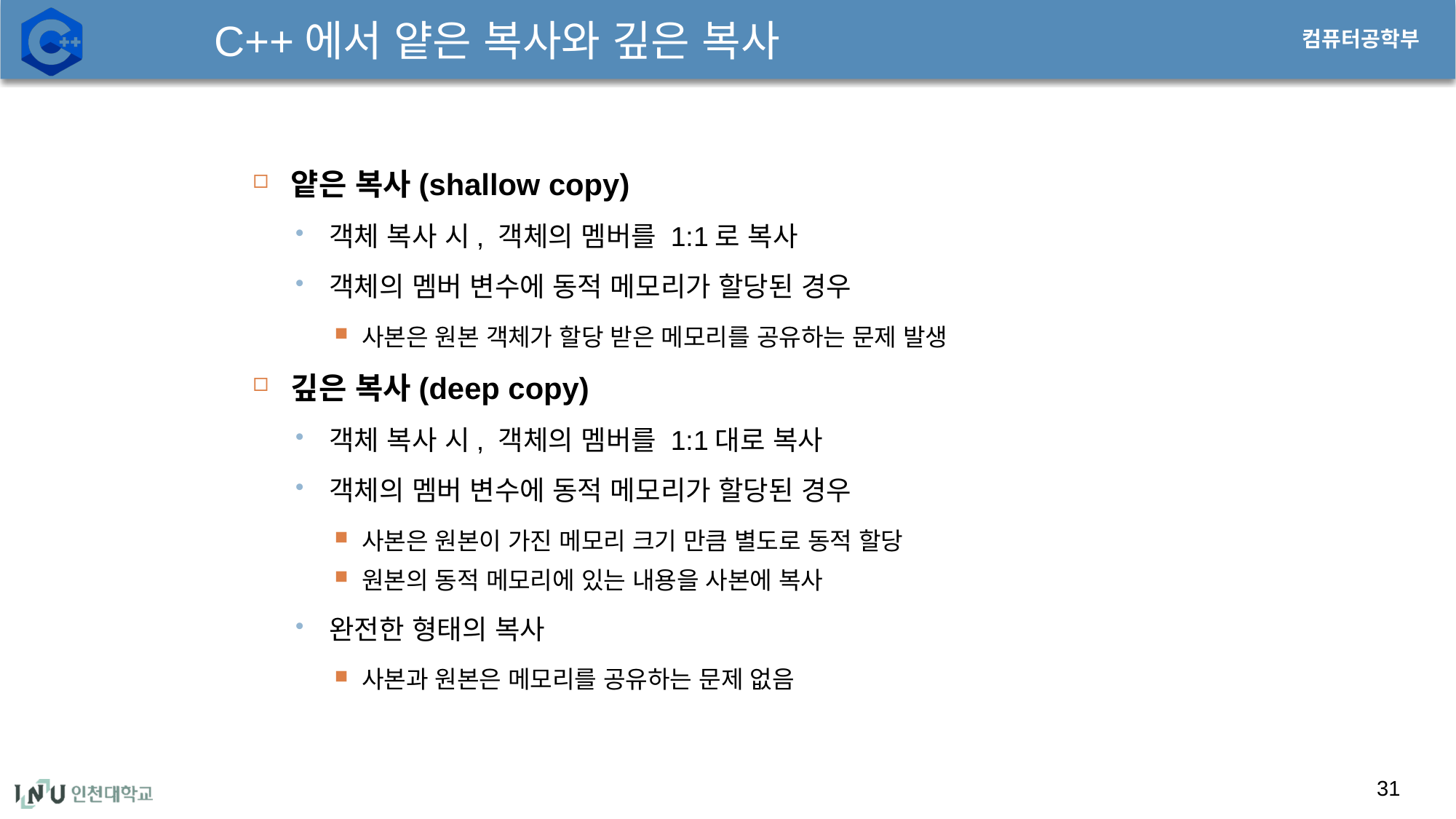

# C++에서 얕은 복사와 깊은 복사
얕은 복사(shallow copy)
객체 복사 시, 객체의 멤버를 1:1로 복사
객체의 멤버 변수에 동적 메모리가 할당된 경우
사본은 원본 객체가 할당 받은 메모리를 공유하는 문제 발생
깊은 복사(deep copy)
객체 복사 시, 객체의 멤버를 1:1대로 복사
객체의 멤버 변수에 동적 메모리가 할당된 경우
사본은 원본이 가진 메모리 크기 만큼 별도로 동적 할당
원본의 동적 메모리에 있는 내용을 사본에 복사
완전한 형태의 복사
사본과 원본은 메모리를 공유하는 문제 없음